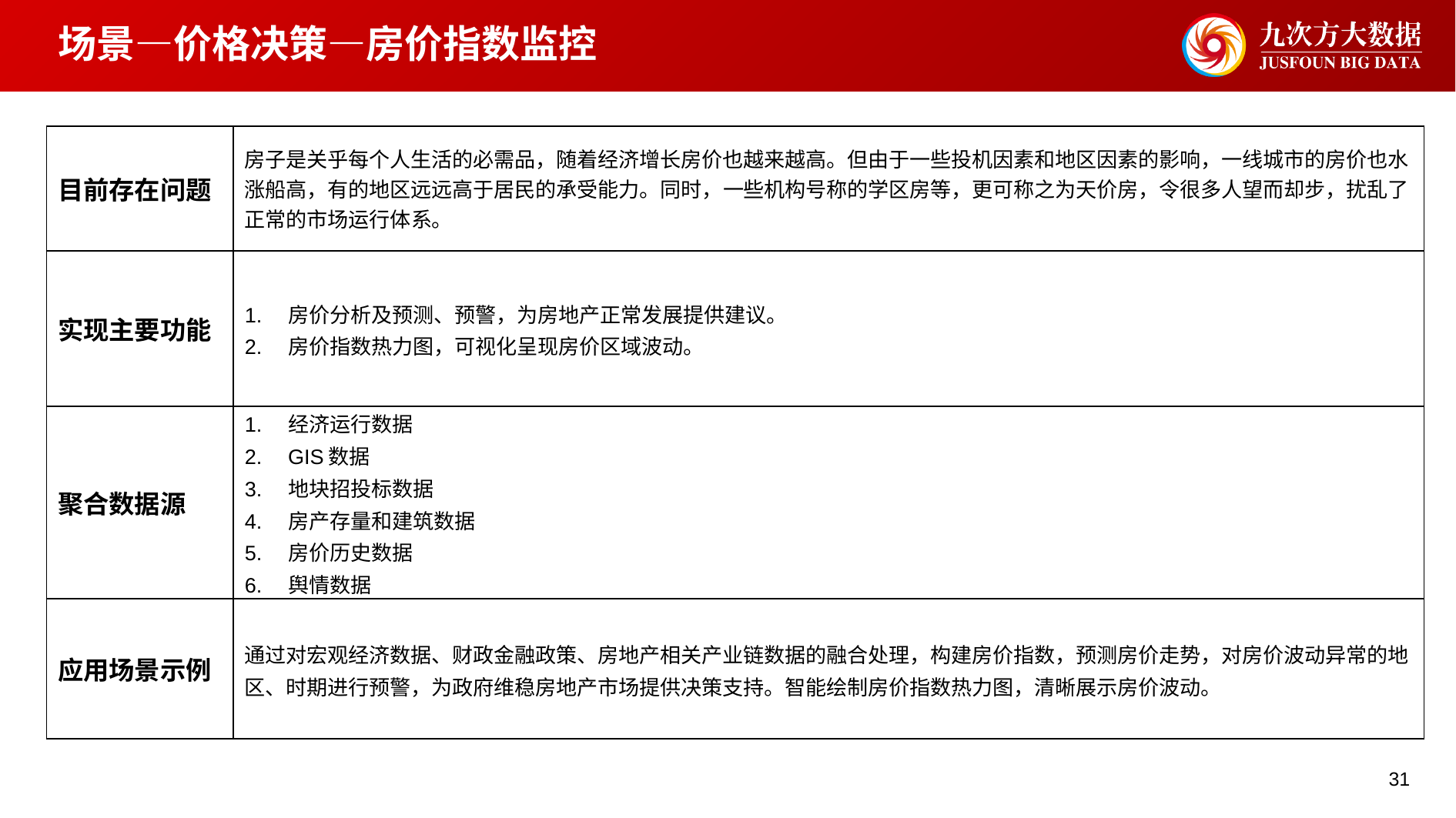

# 场景—价格决策—房价指数监控
| 目前存在问题 | 房子是关乎每个人生活的必需品，随着经济增长房价也越来越高。但由于一些投机因素和地区因素的影响，一线城市的房价也水涨船高，有的地区远远高于居民的承受能力。同时，一些机构号称的学区房等，更可称之为天价房，令很多人望而却步，扰乱了正常的市场运行体系。 |
| --- | --- |
| 实现主要功能 | 房价分析及预测、预警，为房地产正常发展提供建议。 房价指数热力图，可视化呈现房价区域波动。 |
| 聚合数据源 | 经济运行数据 GIS数据 地块招投标数据 房产存量和建筑数据 房价历史数据 舆情数据 |
| 应用场景示例 | 通过对宏观经济数据、财政金融政策、房地产相关产业链数据的融合处理，构建房价指数，预测房价走势，对房价波动异常的地区、时期进行预警，为政府维稳房地产市场提供决策支持。智能绘制房价指数热力图，清晰展示房价波动。 |
31